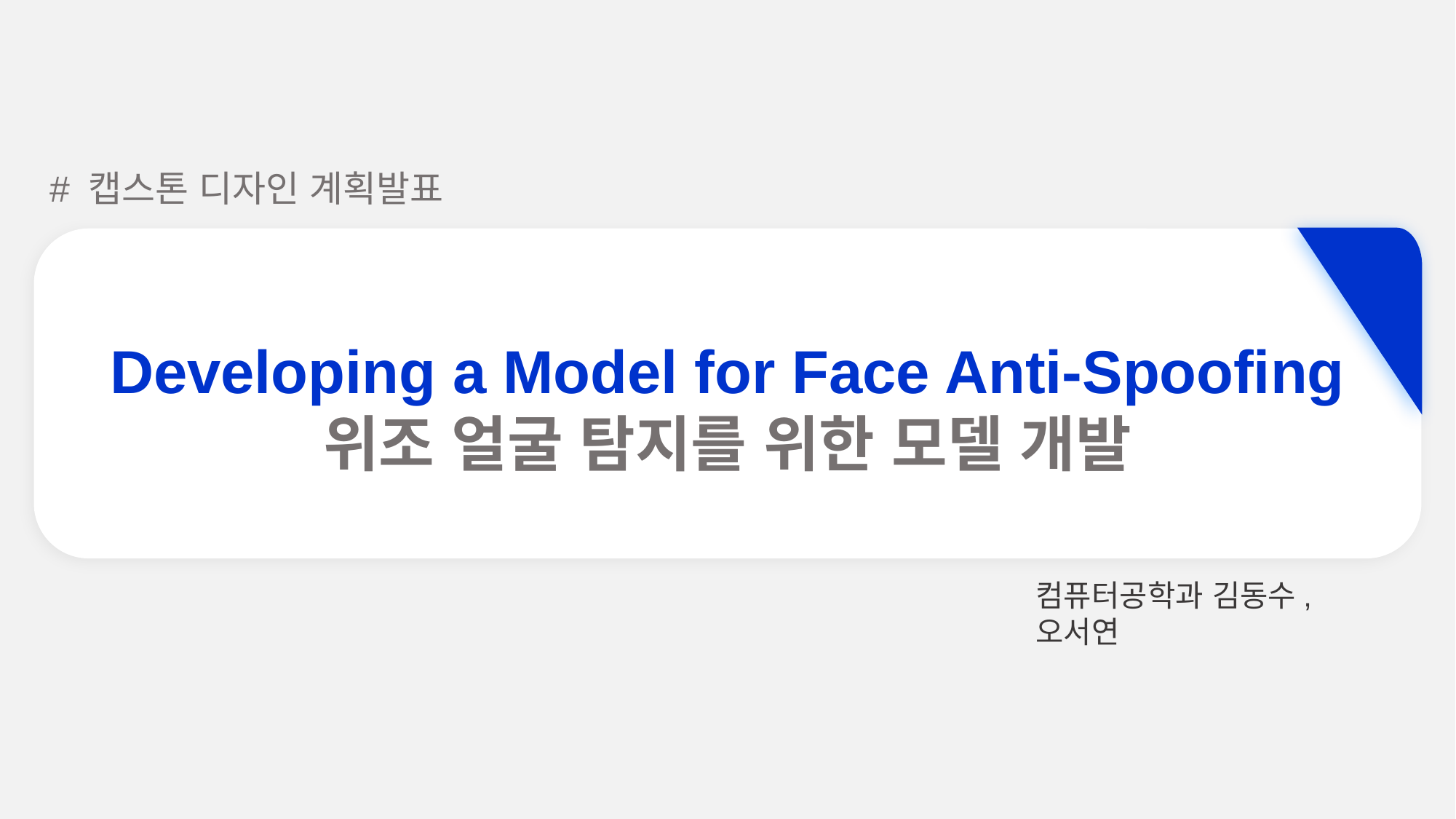

# 캡스톤 디자인 계획발표

Developing a Model for Face Anti-Spoofing
위조 얼굴 탐지를 위한 모델 개발
컴퓨터공학과 김동수, 오서연